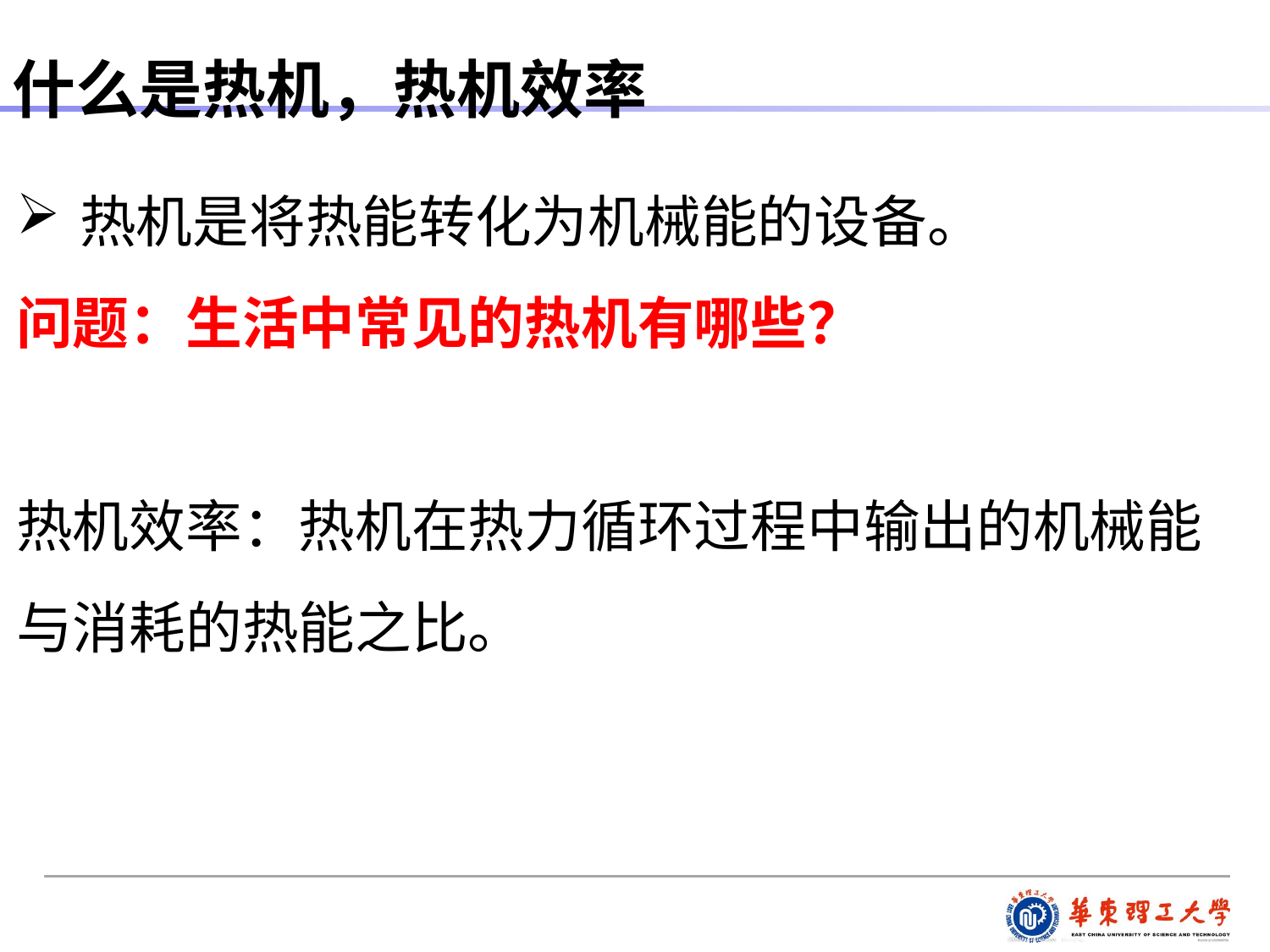

什么是热机，热机效率
热机是将热能转化为机械能的设备。
问题：生活中常见的热机有哪些？

热机效率：热机在热力循环过程中输出的机械能与消耗的热能之比。